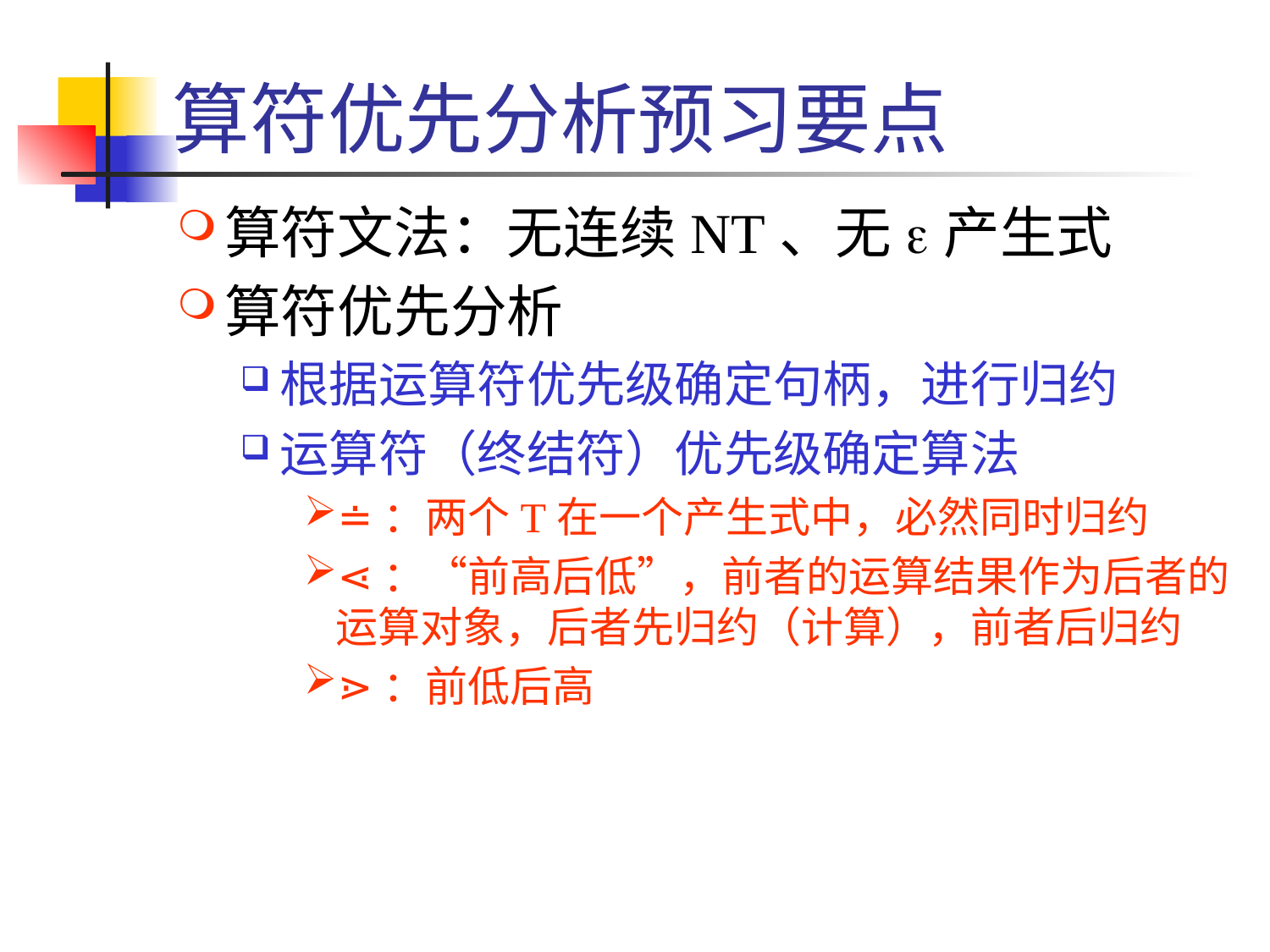

# 算符优先分析预习要点
算符文法：无连续NT、无ε产生式
算符优先分析
根据运算符优先级确定句柄，进行归约
运算符（终结符）优先级确定算法
≐：两个T在一个产生式中，必然同时归约
⋖：“前高后低”，前者的运算结果作为后者的运算对象，后者先归约（计算），前者后归约
⋗：前低后高